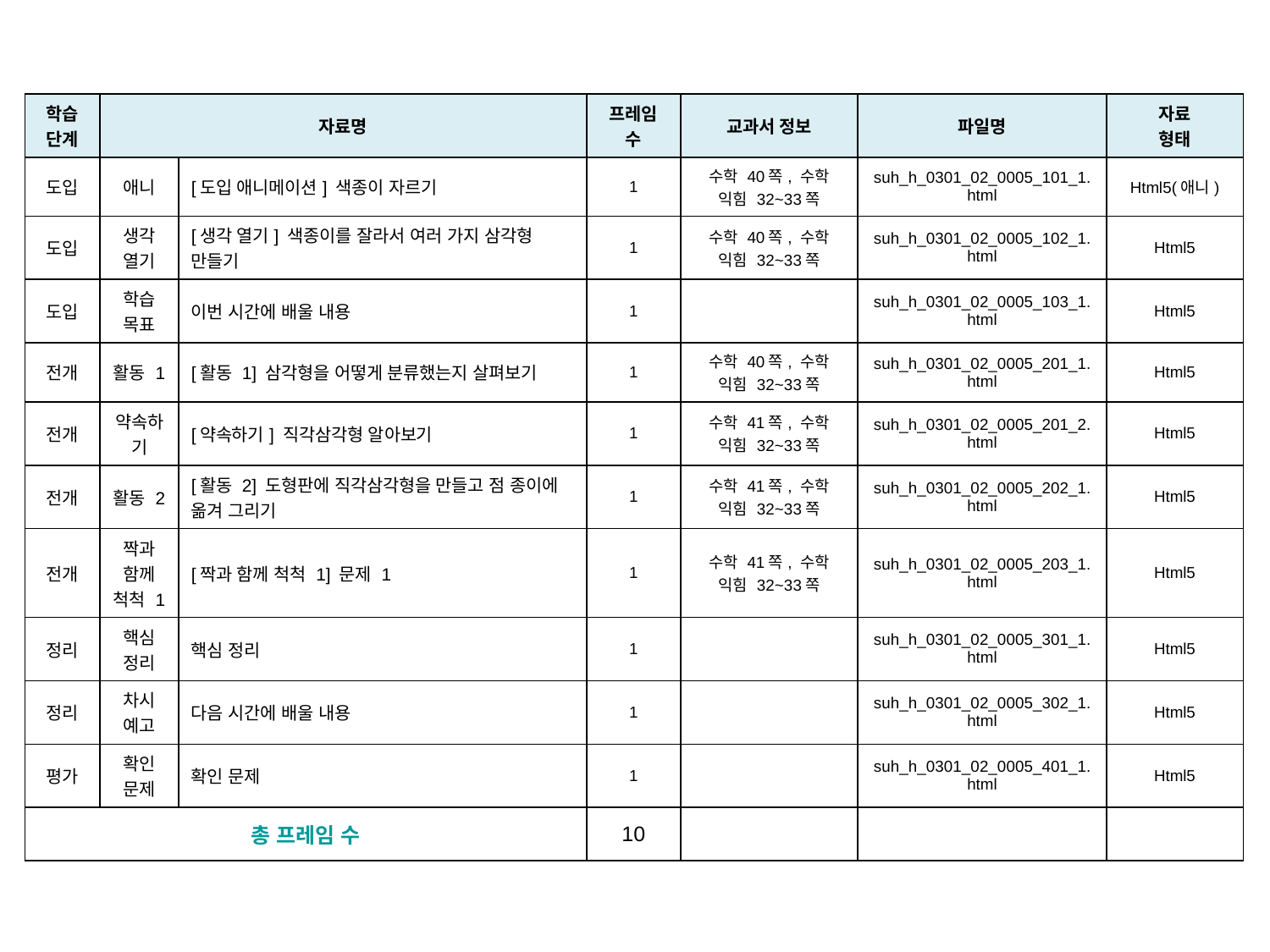

| 학습 단계 | 자료명 |  | 프레임 수 | 교과서 정보 | 파일명 | 자료 형태 |
| --- | --- | --- | --- | --- | --- | --- |
| 도입 | 애니 | [도입 애니메이션] 색종이 자르기 | 1 | 수학 40쪽, 수학 익힘 32~33쪽 | suh\_h\_0301\_02\_0005\_101\_1.html | Html5(애니) |
| 도입 | 생각 열기 | [생각 열기] 색종이를 잘라서 여러 가지 삼각형 만들기 | 1 | 수학 40쪽, 수학 익힘 32~33쪽 | suh\_h\_0301\_02\_0005\_102\_1.html | Html5 |
| 도입 | 학습 목표 | 이번 시간에 배울 내용 | 1 |  | suh\_h\_0301\_02\_0005\_103\_1.html | Html5 |
| 전개 | 활동 1 | [활동 1] 삼각형을 어떻게 분류했는지 살펴보기 | 1 | 수학 40쪽, 수학 익힘 32~33쪽 | suh\_h\_0301\_02\_0005\_201\_1.html | Html5 |
| 전개 | 약속하기 | [약속하기] 직각삼각형 알아보기 | 1 | 수학 41쪽, 수학 익힘 32~33쪽 | suh\_h\_0301\_02\_0005\_201\_2.html | Html5 |
| 전개 | 활동 2 | [활동 2] 도형판에 직각삼각형을 만들고 점 종이에 옮겨 그리기 | 1 | 수학 41쪽, 수학 익힘 32~33쪽 | suh\_h\_0301\_02\_0005\_202\_1.html | Html5 |
| 전개 | 짝과 함께 척척 1 | [짝과 함께 척척 1] 문제 1 | 1 | 수학 41쪽, 수학 익힘 32~33쪽 | suh\_h\_0301\_02\_0005\_203\_1.html | Html5 |
| 정리 | 핵심 정리 | 핵심 정리 | 1 |  | suh\_h\_0301\_02\_0005\_301\_1.html | Html5 |
| 정리 | 차시 예고 | 다음 시간에 배울 내용 | 1 |  | suh\_h\_0301\_02\_0005\_302\_1.html | Html5 |
| 평가 | 확인 문제 | 확인 문제 | 1 |  | suh\_h\_0301\_02\_0005\_401\_1.html | Html5 |
| 총 프레임 수 |  |  | 10 |  |  |  |